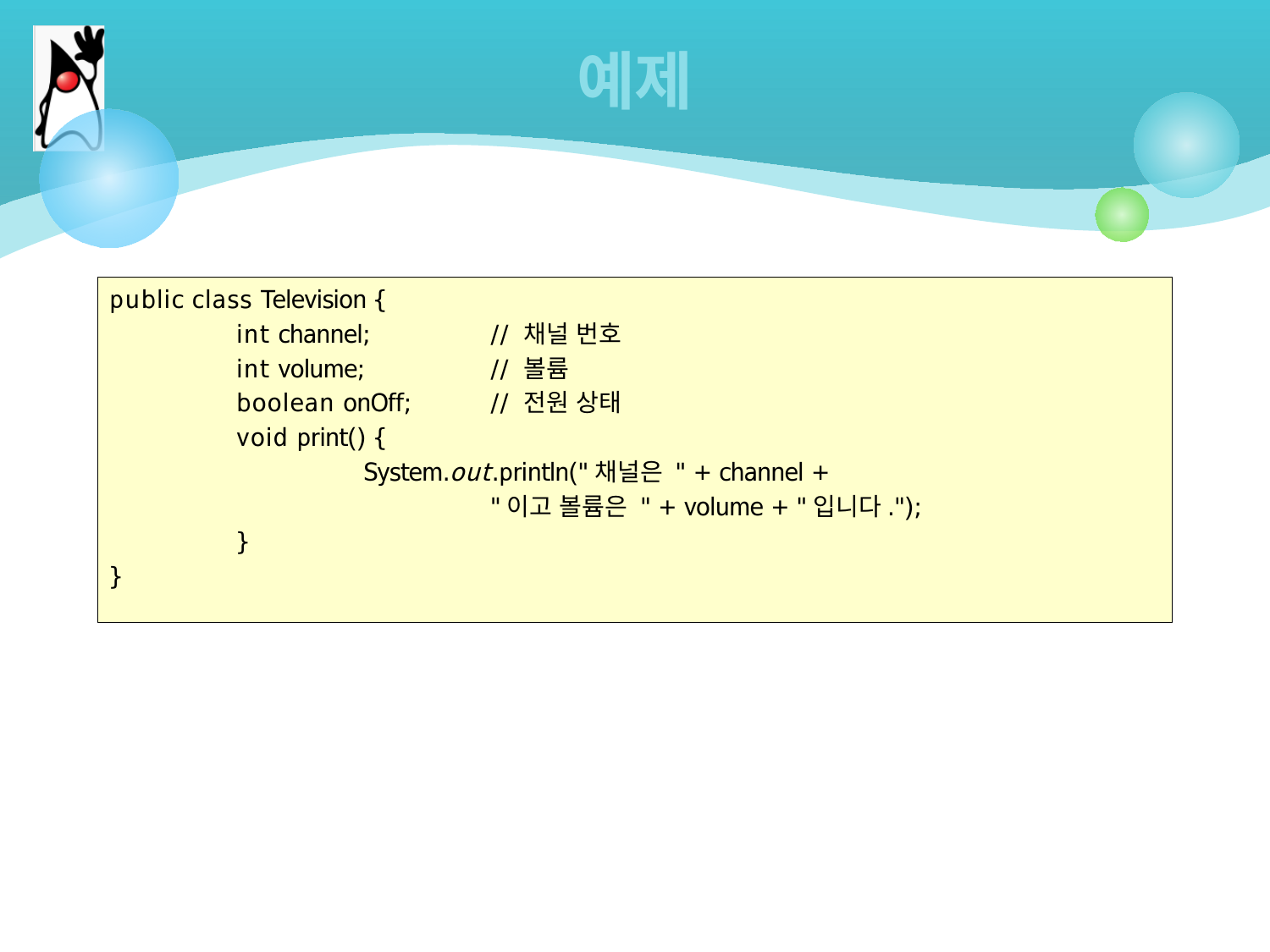

# 예제
public class Television {
	int channel; 	// 채널 번호
	int volume; 	// 볼륨
	boolean onOff; 	// 전원 상태
	void print() {
		System.out.println("채널은 " + channel +
			"이고 볼륨은 " + volume + "입니다.");
	}
}